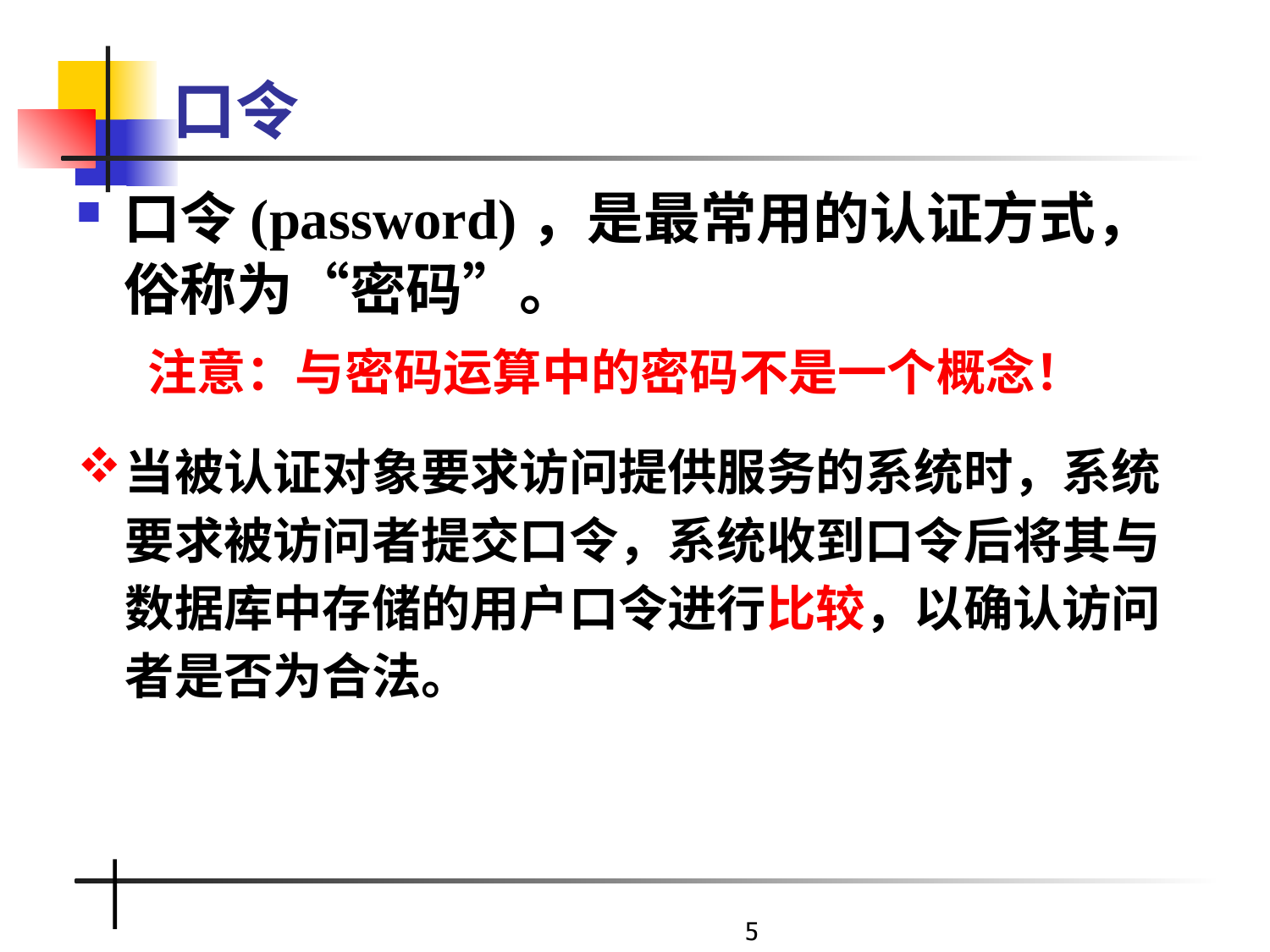

# 口令
口令(password)，是最常用的认证方式，俗称为“密码”。
注意：与密码运算中的密码不是一个概念！
当被认证对象要求访问提供服务的系统时，系统要求被访问者提交口令，系统收到口令后将其与数据库中存储的用户口令进行比较，以确认访问者是否为合法。
5